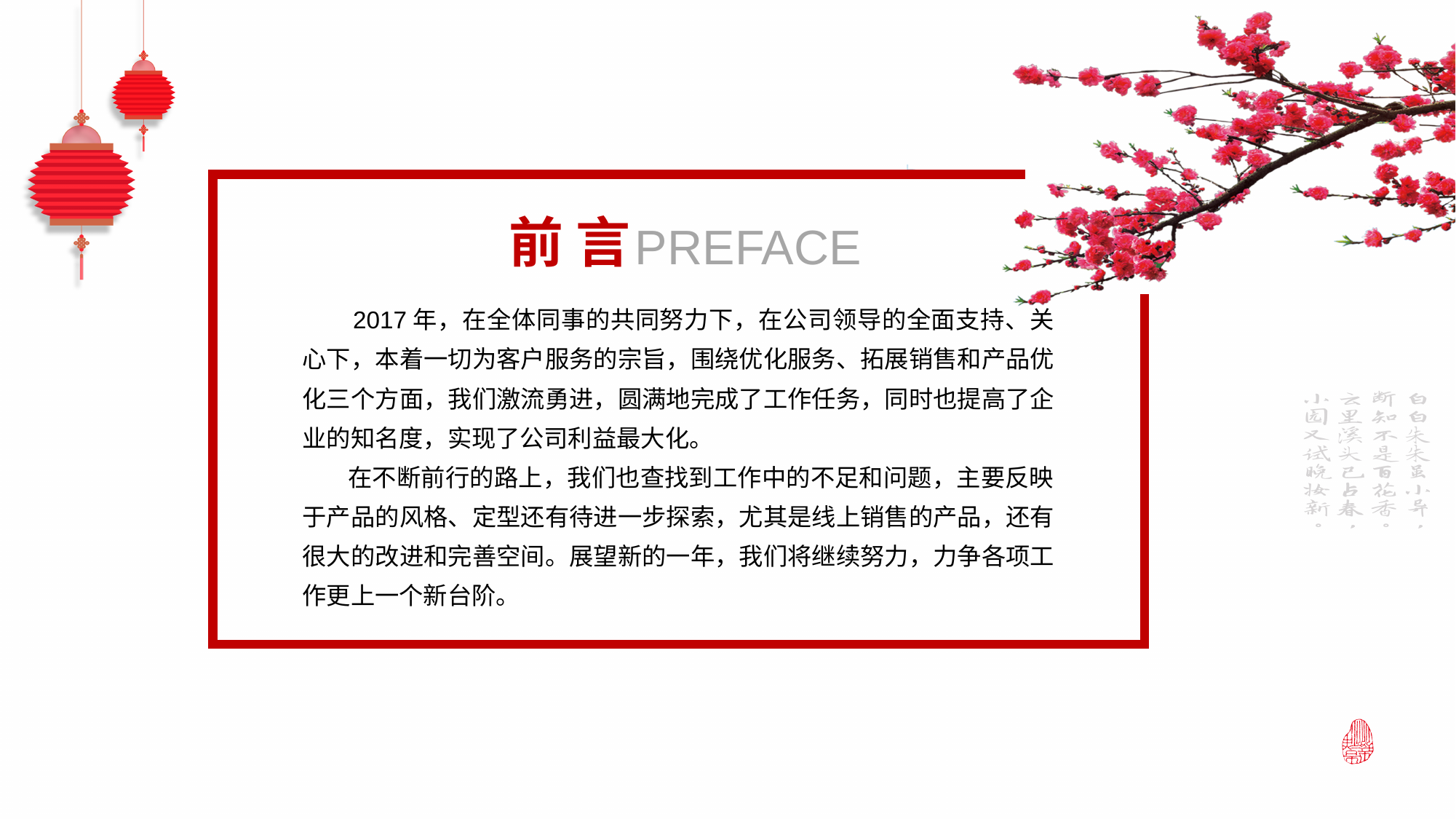

前 言
PREFACE
       2017年，在全体同事的共同努力下，在公司领导的全面支持、关心下，本着一切为客户服务的宗旨，围绕优化服务、拓展销售和产品优化三个方面，我们激流勇进，圆满地完成了工作任务，同时也提高了企业的知名度，实现了公司利益最大化。
       在不断前行的路上，我们也查找到工作中的不足和问题，主要反映于产品的风格、定型还有待进一步探索，尤其是线上销售的产品，还有很大的改进和完善空间。展望新的一年，我们将继续努力，力争各项工作更上一个新台阶。